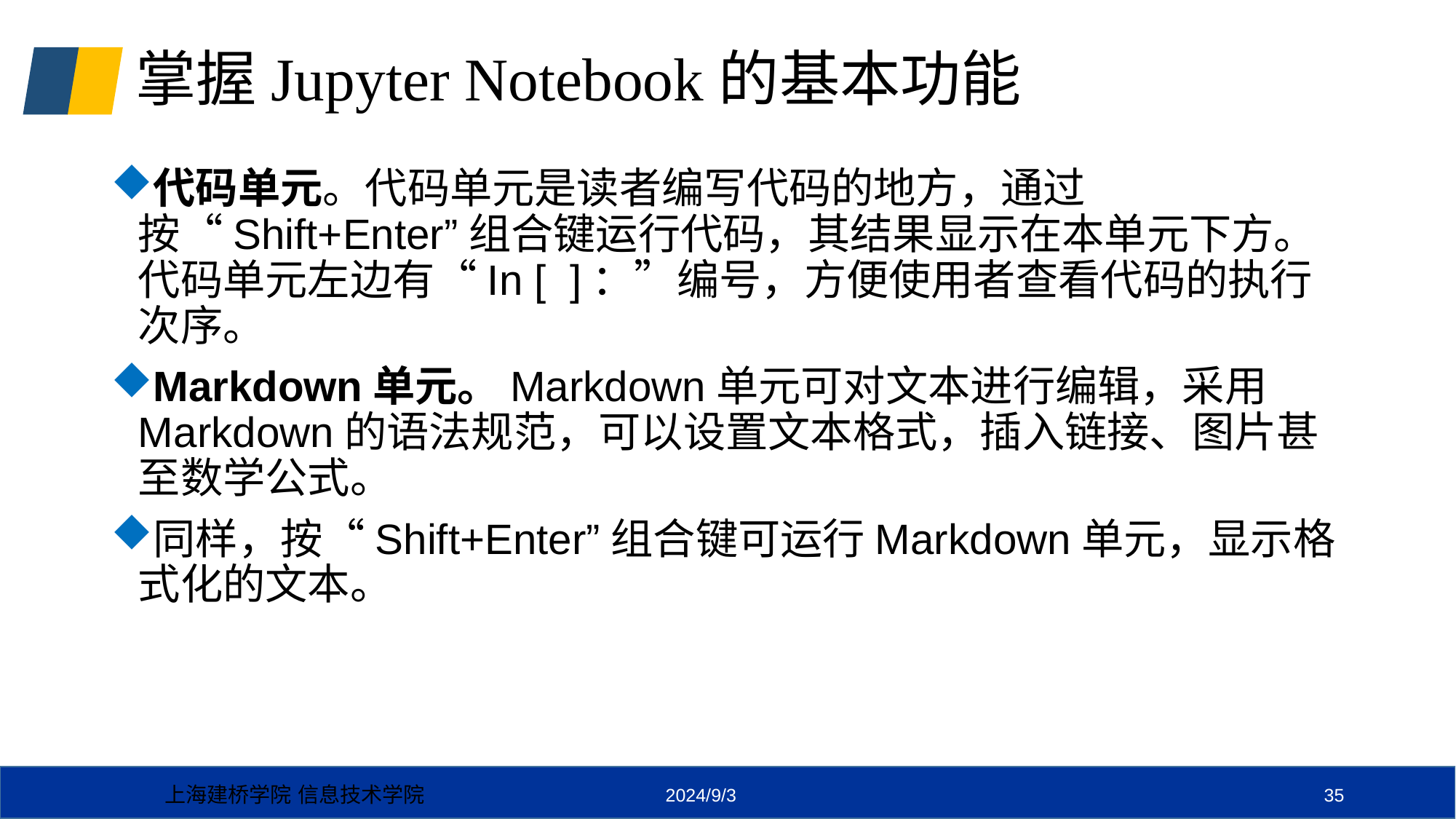

# 掌握Jupyter Notebook的基本功能
代码单元。代码单元是读者编写代码的地方，通过按“Shift+Enter”组合键运行代码，其结果显示在本单元下方。代码单元左边有“In [  ]：”编号，方便使用者查看代码的执行次序。
Markdown单元。Markdown单元可对文本进行编辑，采用Markdown的语法规范，可以设置文本格式，插入链接、图片甚至数学公式。
同样，按“Shift+Enter”组合键可运行Markdown单元，显示格式化的文本。

上海建桥学院 信息技术学院
35
2024/9/3